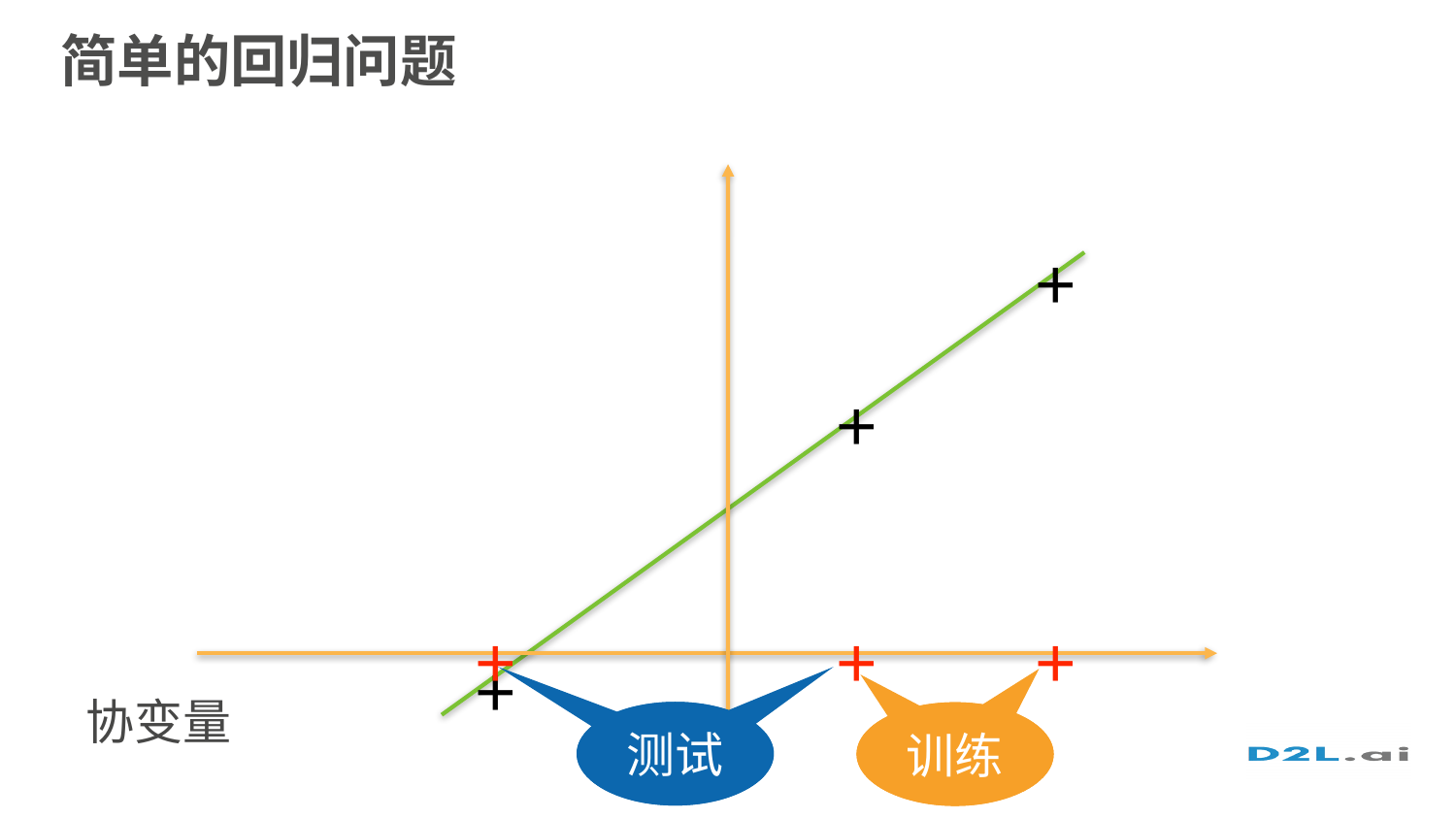

# 简单的回归问题

+

+
+
+
+
+

协变量
train
测试
train
训练